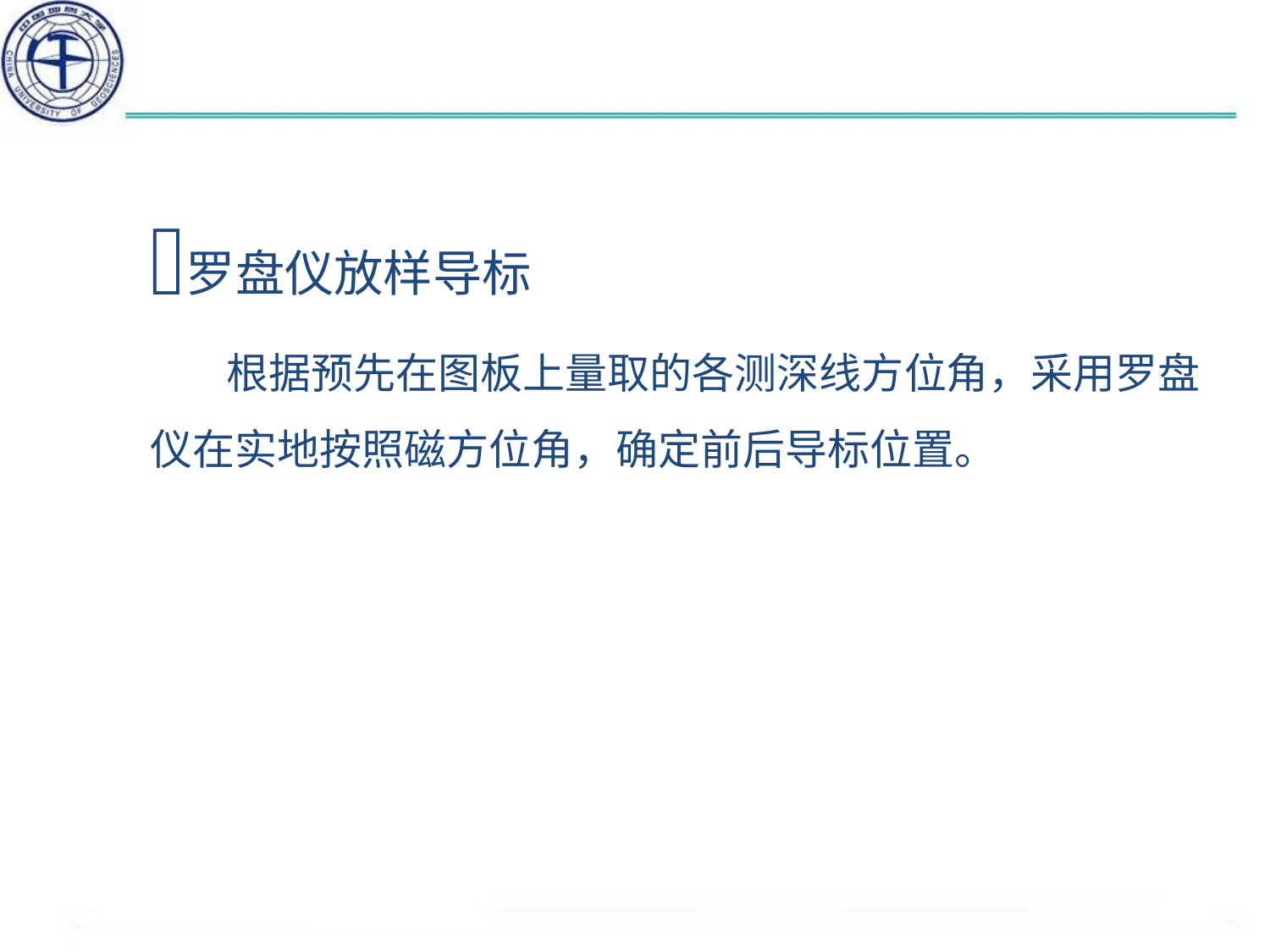

#
罗盘仪放样导标
       根据预先在图板上量取的各测深线方位角，采用罗盘仪在实地按照磁方位角，确定前后导标位置。